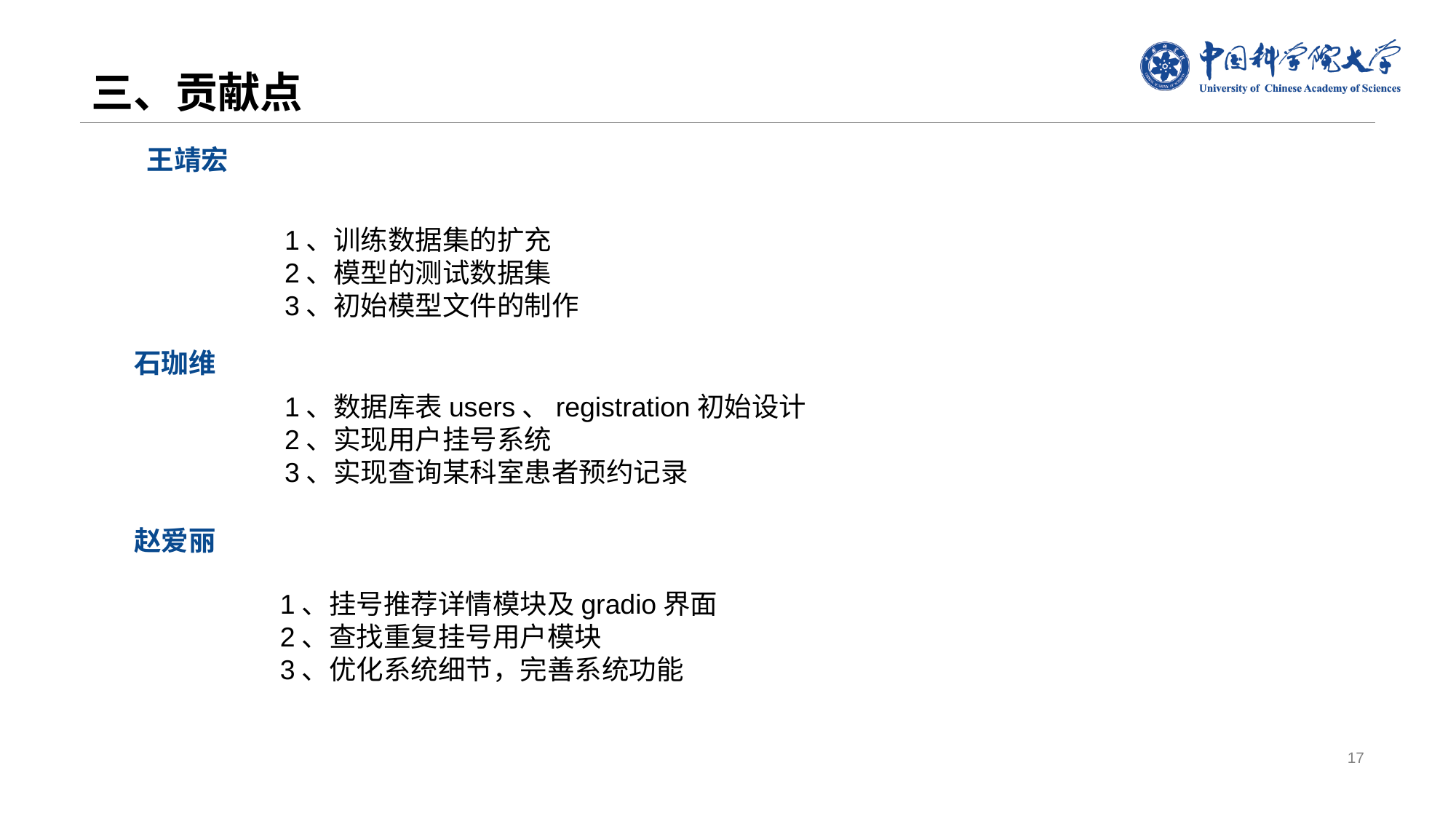

# 三、贡献点
 王靖宏

	1、训练数据集的扩充
	2、模型的测试数据集
	3、初始模型文件的制作
石珈维
	1、数据库表users、registration初始设计
	2、实现用户挂号系统
	3、实现查询某科室患者预约记录

赵爱丽
	1、挂号推荐详情模块及gradio界面
	2、查找重复挂号用户模块
	3、优化系统细节，完善系统功能

17